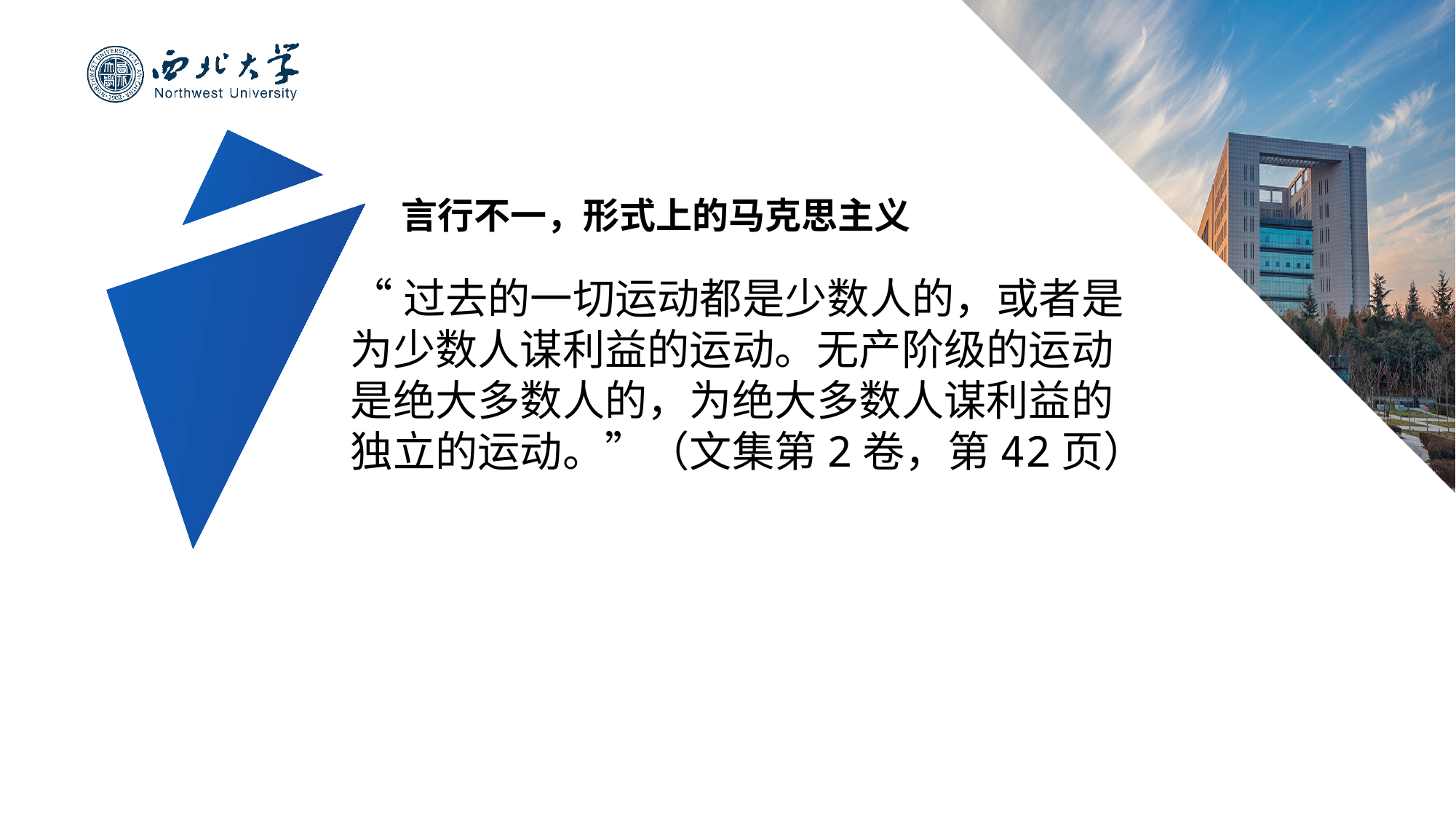

# 言行不一，形式上的马克思主义
“过去的一切运动都是少数人的，或者是为少数人谋利益的运动。无产阶级的运动是绝大多数人的，为绝大多数人谋利益的独立的运动。”（文集第2卷，第42页）